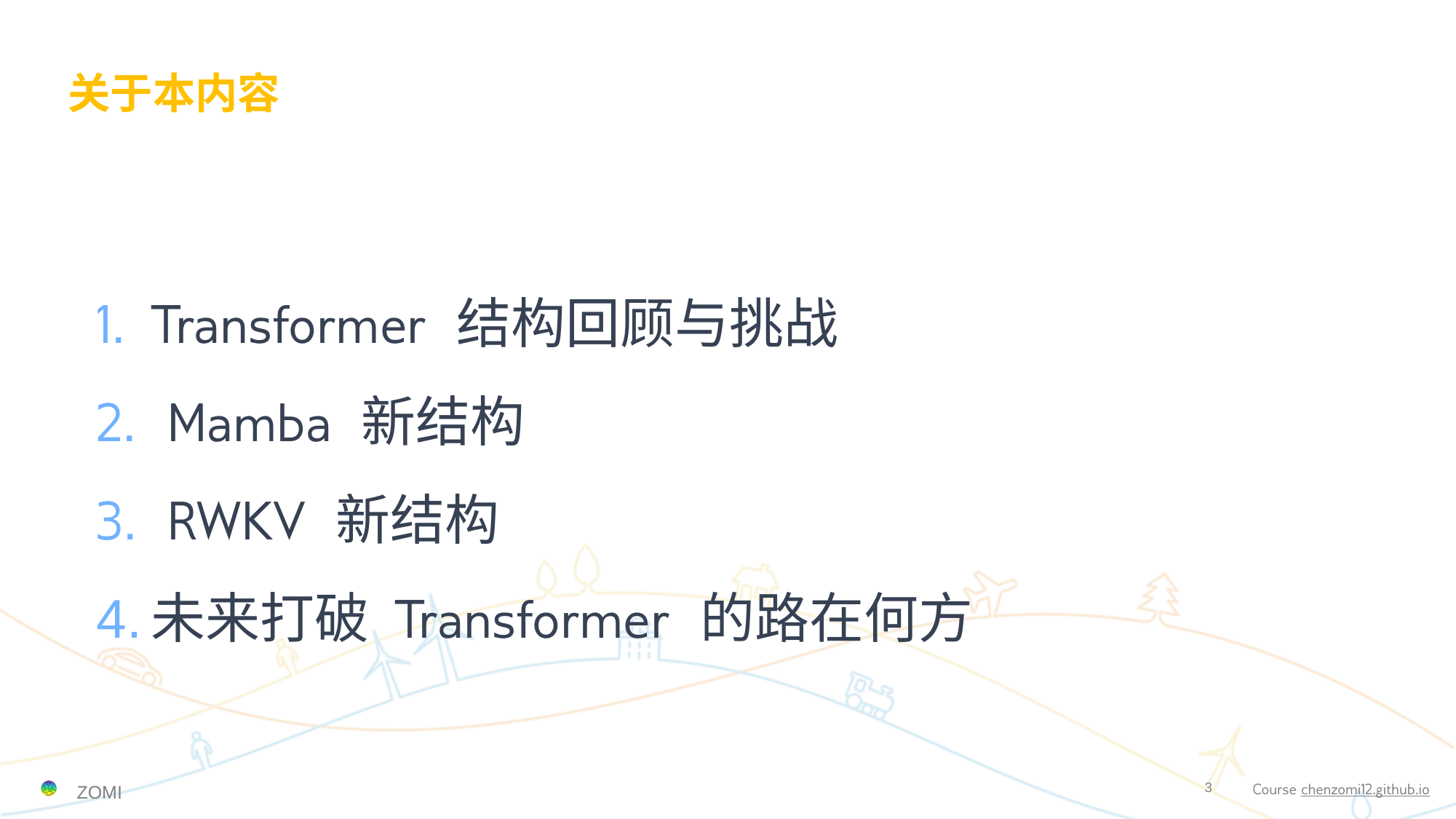

# 关于本内容
Transformer 结构回顾与挑战
 Mamba 新结构
 RWKV 新结构
未来打破 Transformer 的路在何方